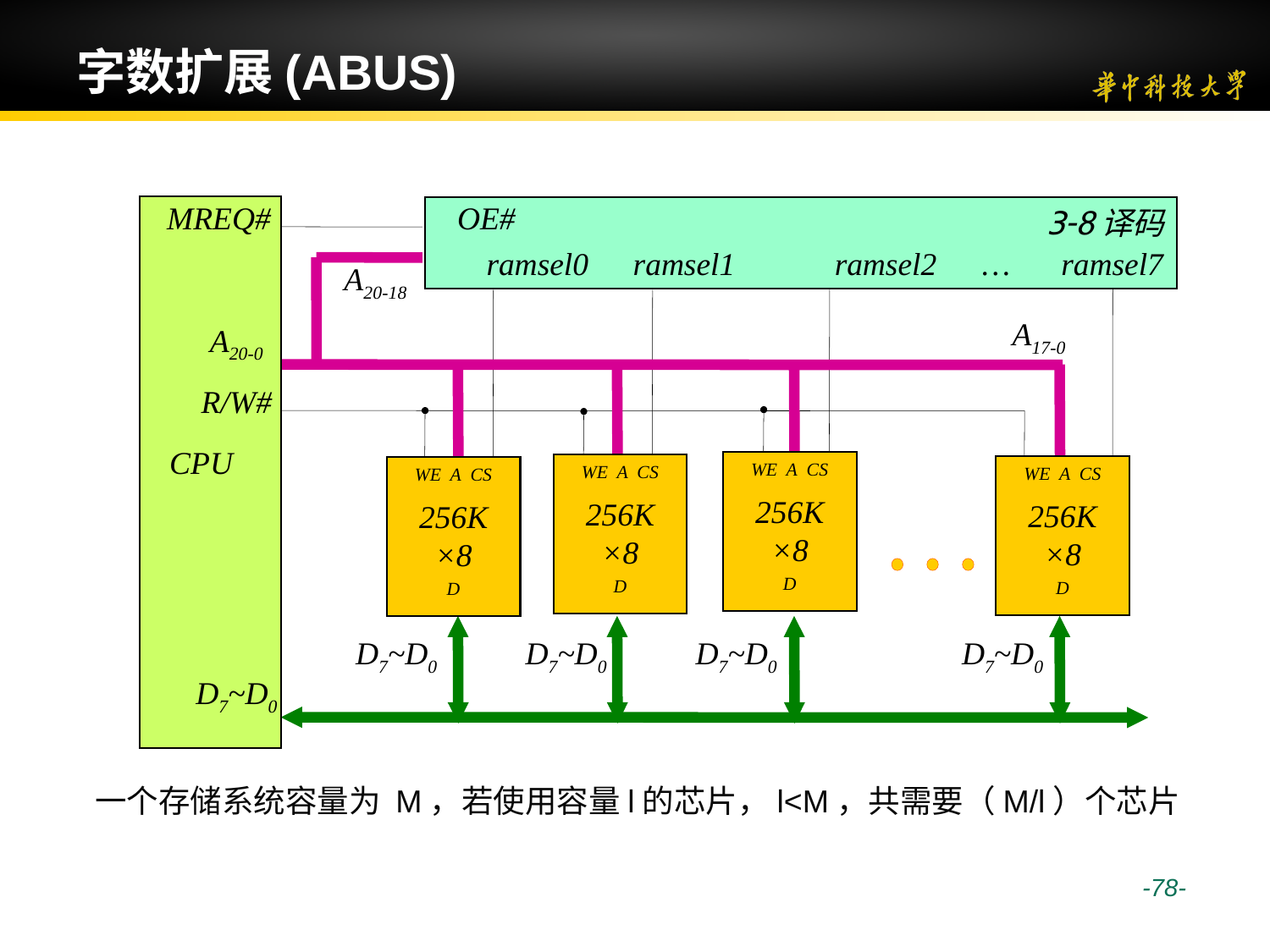

# 字数扩展(ABUS)

MREQ#
A20-0
R/W#
CPU
D7~D0
OE#
3-8译码
ramsel0
ramsel1
ramsel2
…
ramsel7

A20-18

A17-0

WE  A  CS
256K
×8
D

WE  A  CS
256K
×8
D

WE  A  CS
256K
×8
D

WE  A  CS
256K
×8
D

D7~D0
D7~D0
D7~D0
D7~D0

一个存储系统容量为 M，若使用容量l的芯片，l<M，共需要（M/l）个芯片
 -78-